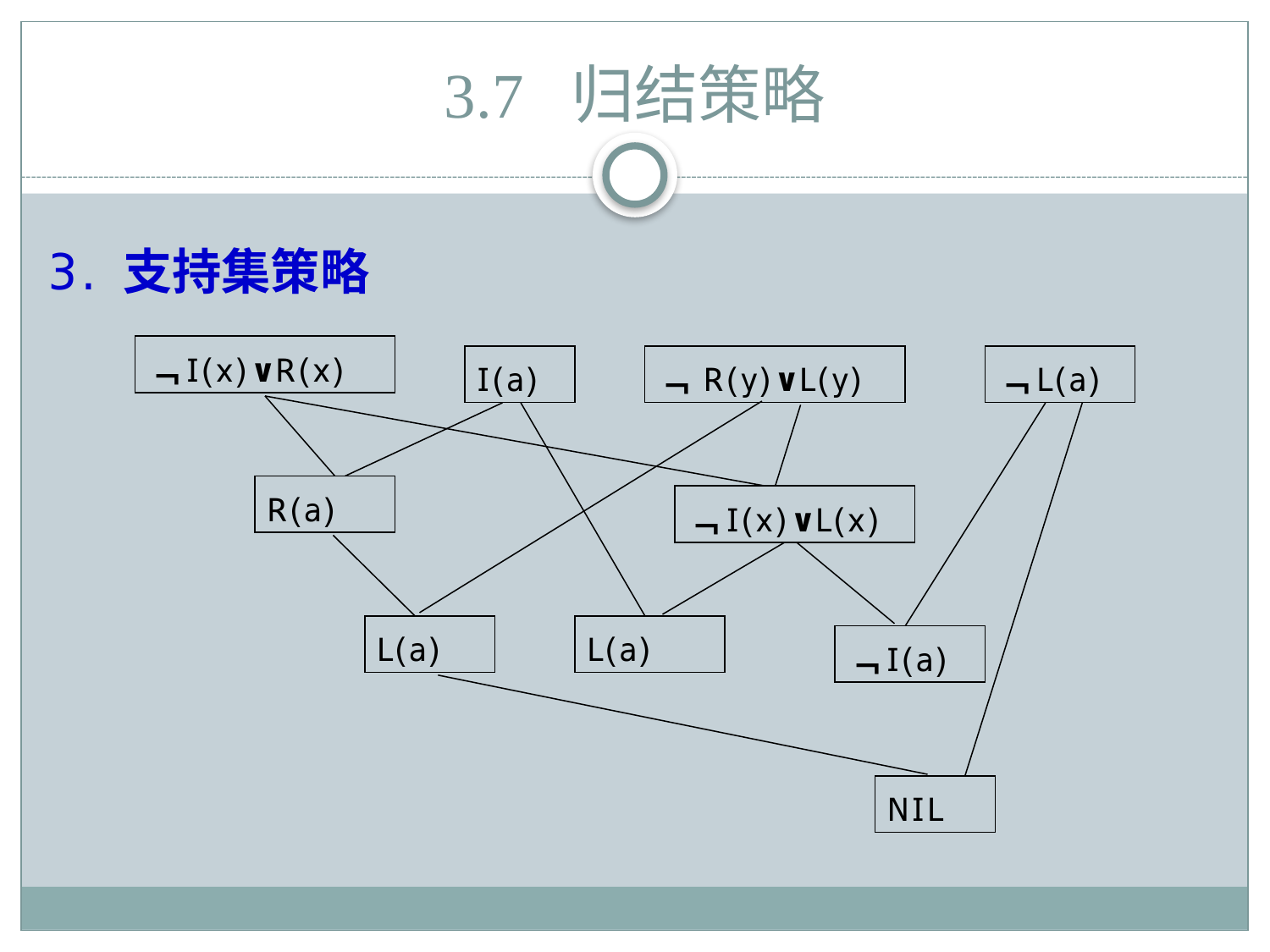

# 3.7  归结策略
3. 支持集策略
﹁I(x)∨R(x)
I(a)
﹁ R(y)∨L(y)
﹁L(a)

R(a)
﹁I(x)∨L(x)

L(a)
L(a)
﹁I(a)

NIL